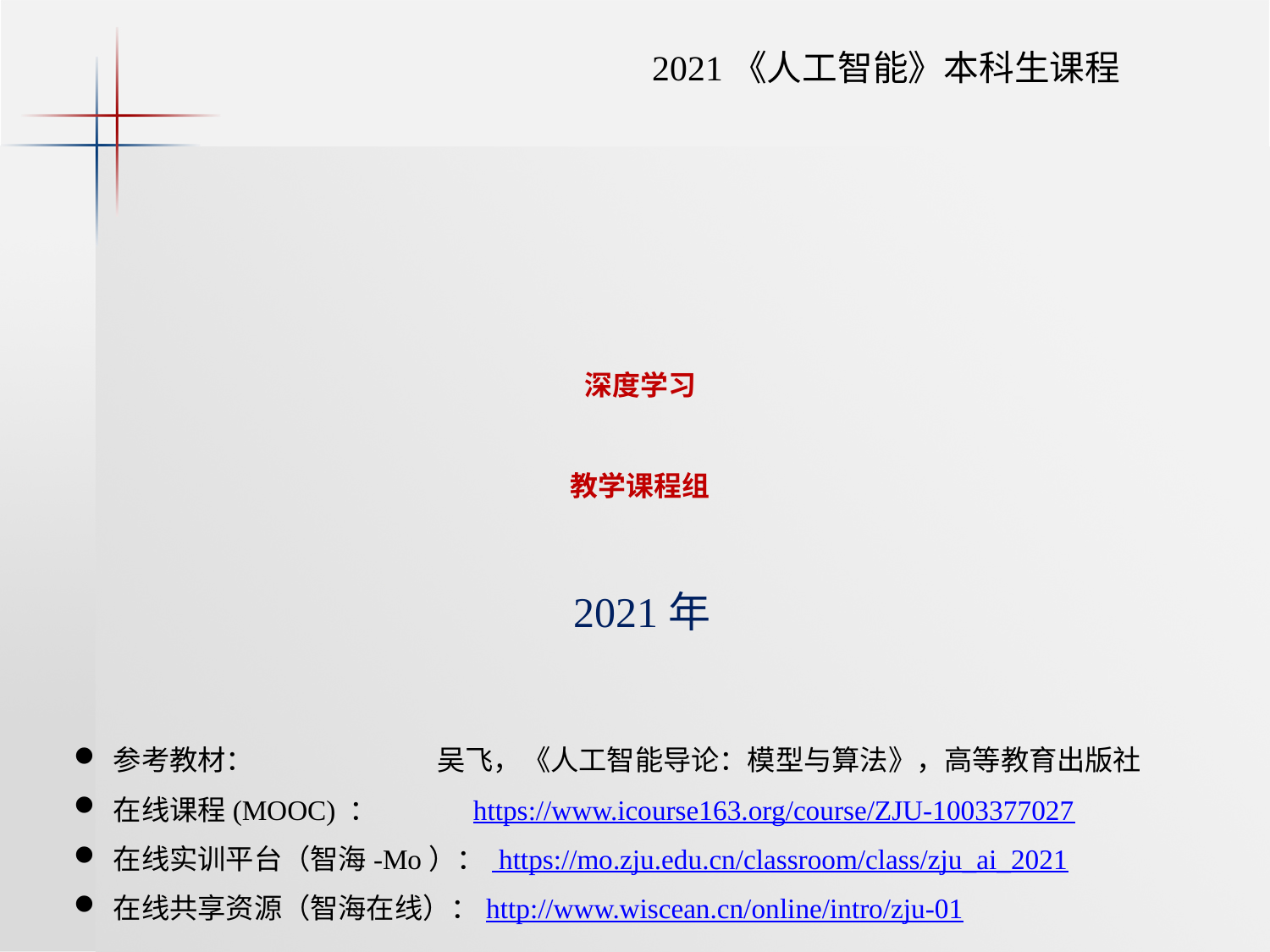

2021《人工智能》本科生课程
# 深度学习 教学课程组
2021年
参考教材：                             吴飞，《人工智能导论：模型与算法》，高等教育出版社
在线课程(MOOC) ：              https://www.icourse163.org/course/ZJU-1003377027
在线实训平台（智海-Mo）： https://mo.zju.edu.cn/classroom/class/zju_ai_2021
在线共享资源（智海在线）：http://www.wiscean.cn/online/intro/zju-01